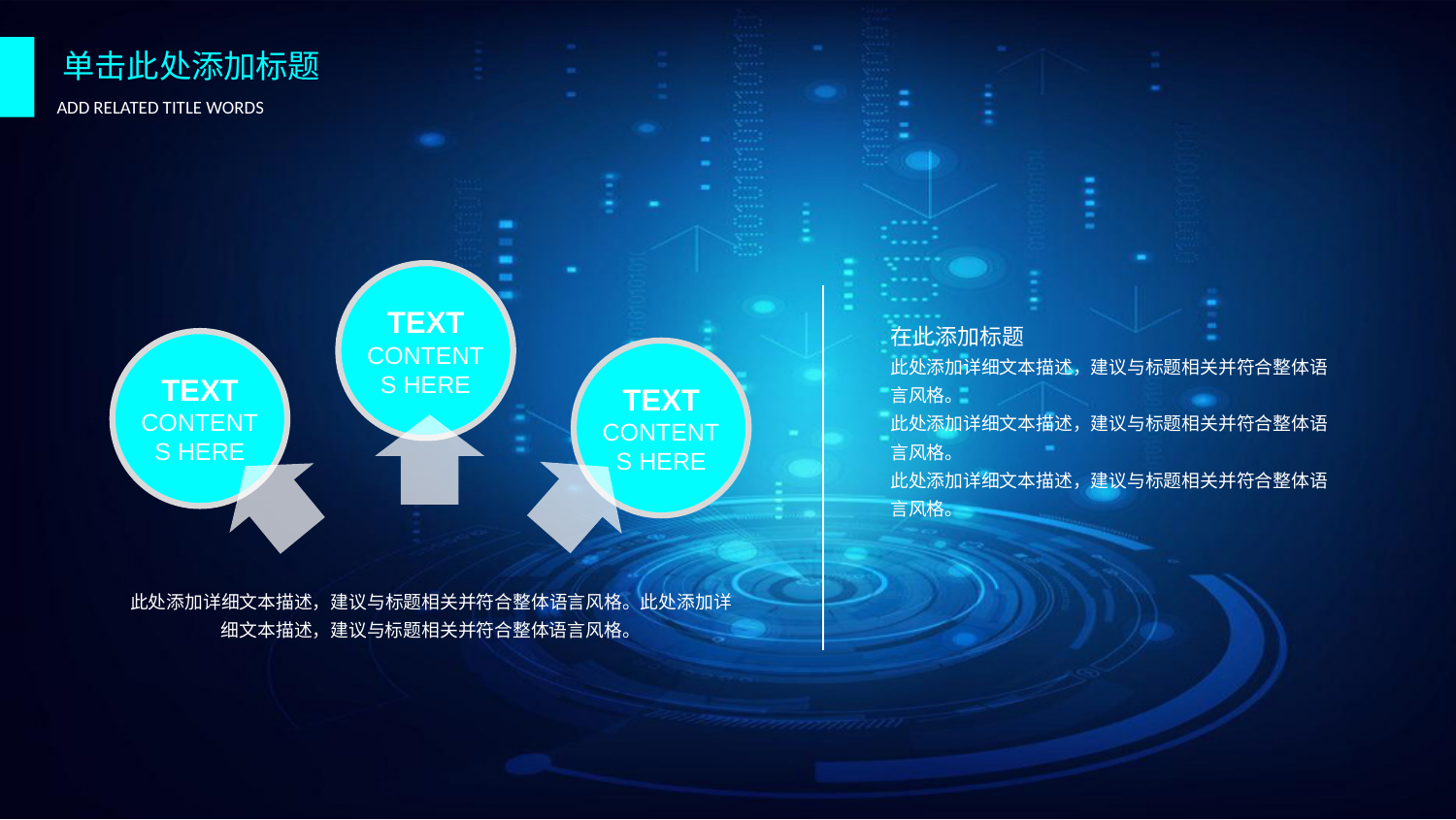

TEXT
CONTENTS HERE
在此添加标题
此处添加详细文本描述，建议与标题相关并符合整体语言风格。
此处添加详细文本描述，建议与标题相关并符合整体语言风格。
此处添加详细文本描述，建议与标题相关并符合整体语言风格。
TEXT
CONTENTS HERE
TEXT
CONTENTS HERE

此处添加详细文本描述，建议与标题相关并符合整体语言风格。此处添加详细文本描述，建议与标题相关并符合整体语言风格。